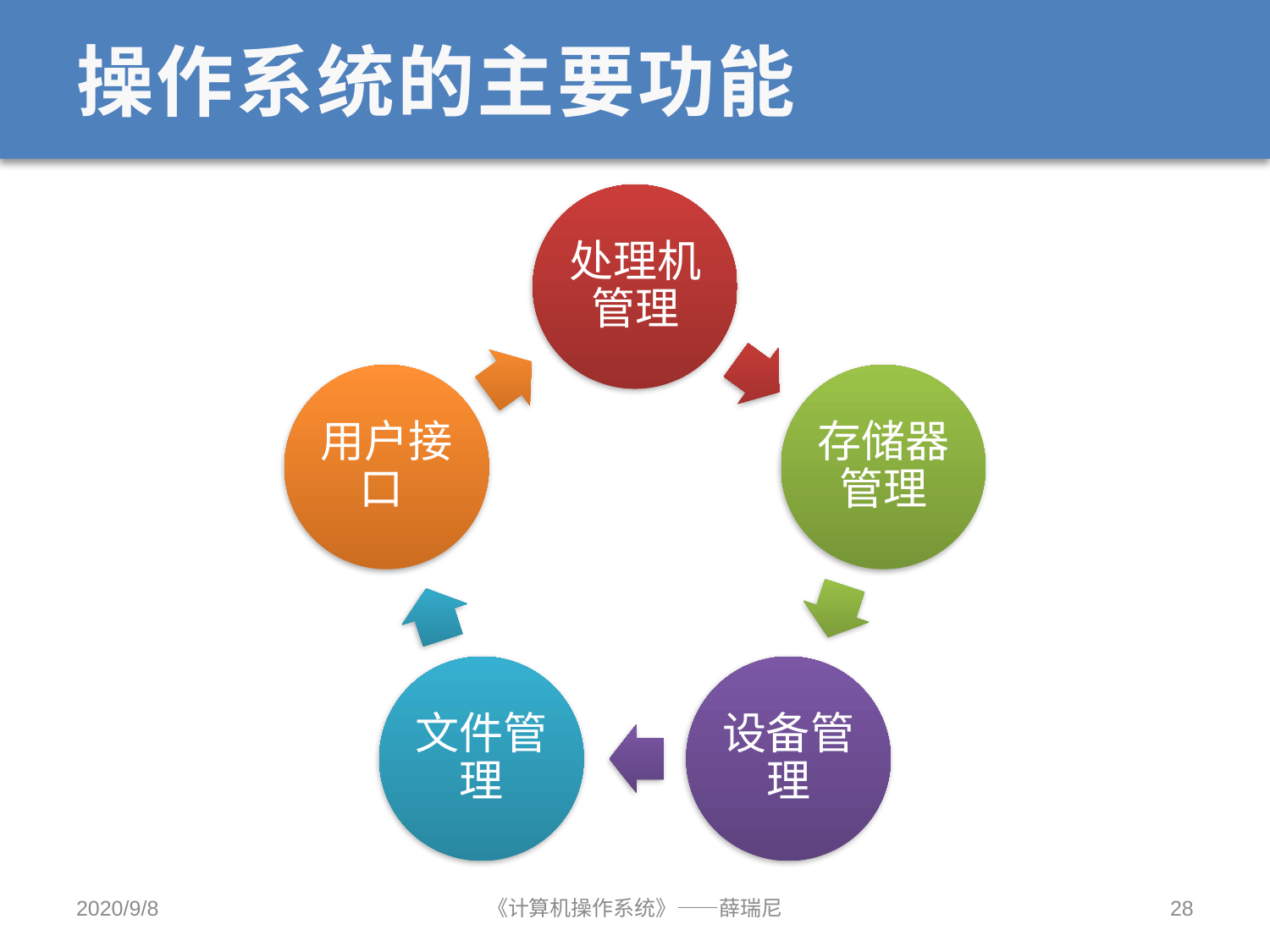

# 操作系统的主要功能
处理机管理

存储器管理

设备管理

文件管理

用户接口

2020/9/8
《计算机操作系统》——薛瑞尼
28